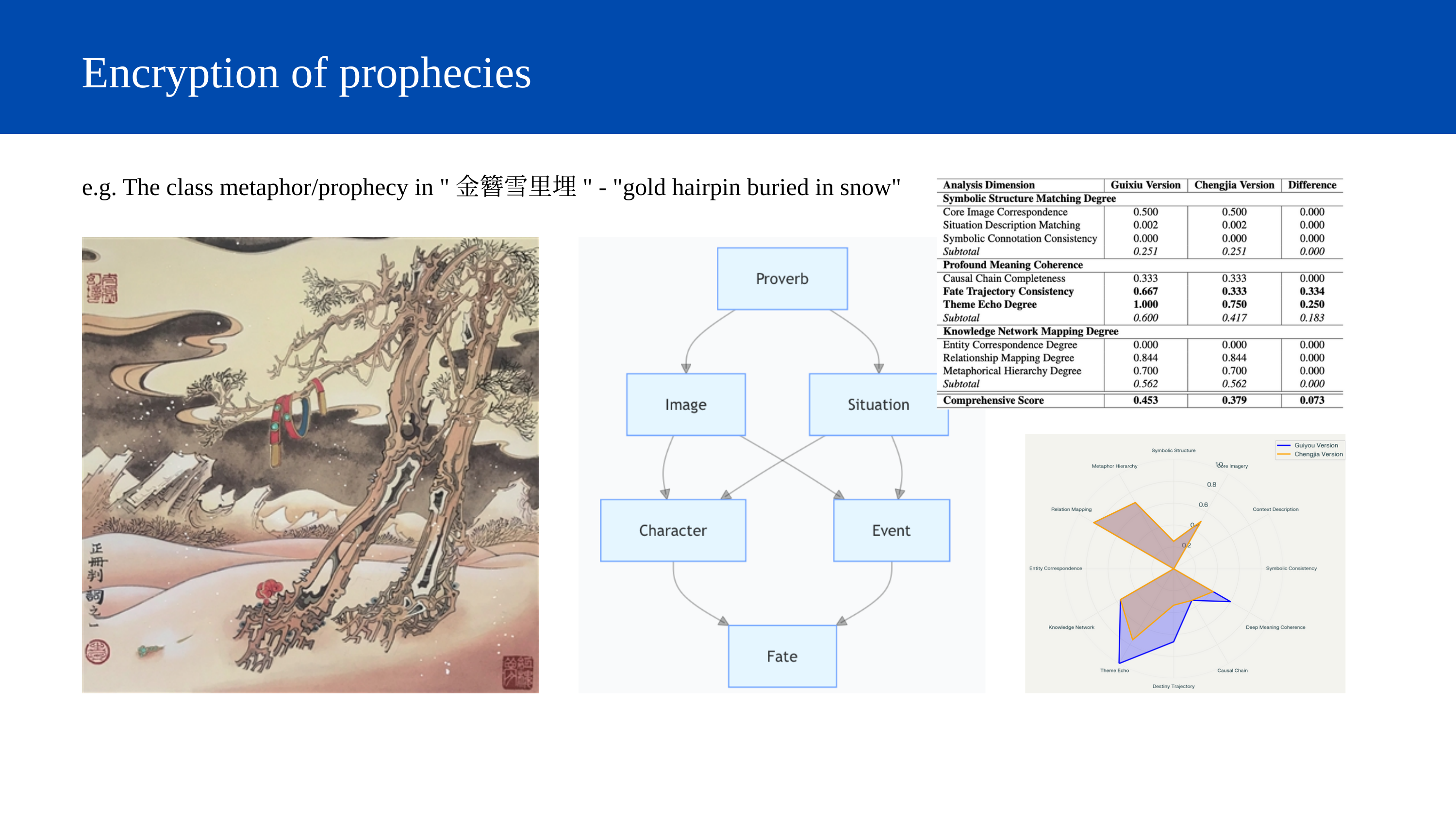

Encryption of prophecies
e.g. The class metaphor/prophecy in "金簪雪里埋" - "gold hairpin buried in snow"